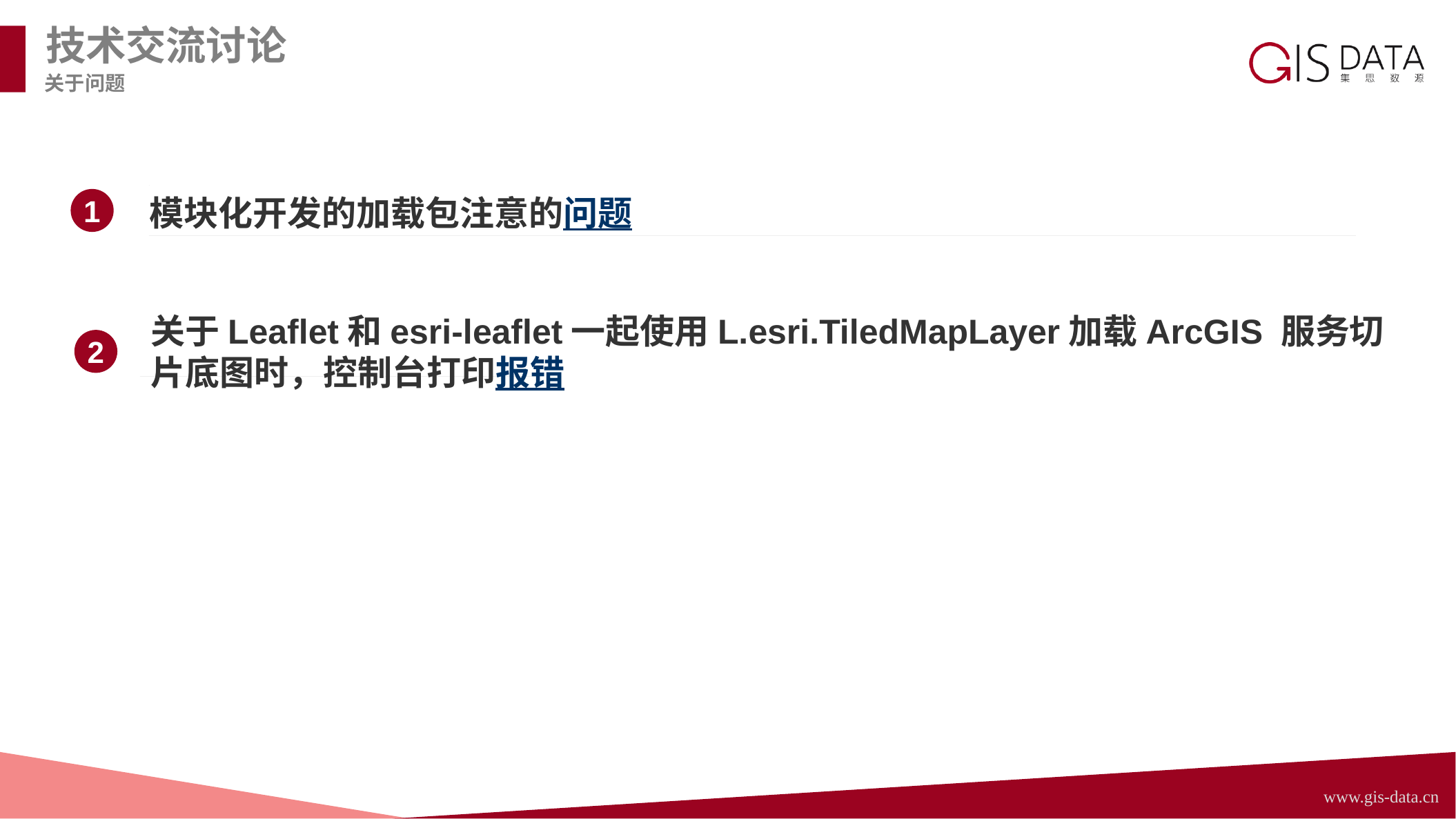

技术交流讨论
关于问题
模块化开发的加载包注意的问题 插件
1
关于Leaflet和esri-leaflet一起使用L.esri.TiledMapLayer加载ArcGIS 服务切片底图时，控制台打印报错

2